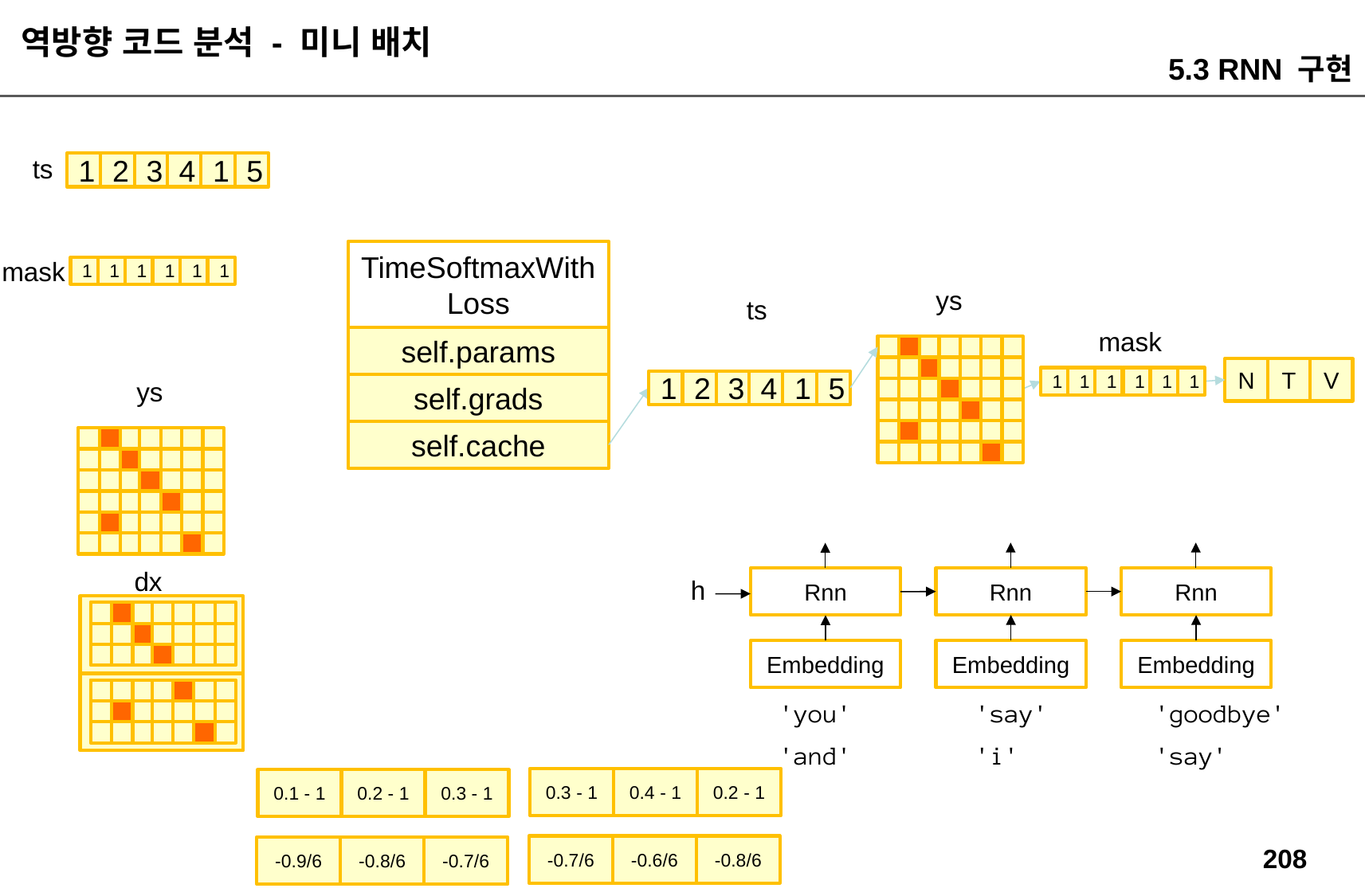

역방향 코드 분석 - 미니 배치
5.3 RNN 구현
ts
1
2
3
4
1
5
TimeSoftmaxWithLoss
mask
1
1
1
1
1
1
ys
ts
mask
self.params

N
T
V
1
1
1
1
1
1
ys
1
2
3
4
1
5
self.grads
self.cache

dx
h
Rnn
Rnn
Rnn

Embedding
Embedding
Embedding

'you'
'say'
'goodbye'

'and'
'i'
'say'
0.3 - 1
0.4 - 1
0.2 - 1
0.1 - 1
0.2 - 1
0.3 - 1
-0.7/6
-0.6/6
-0.8/6
-0.9/6
-0.8/6
-0.7/6